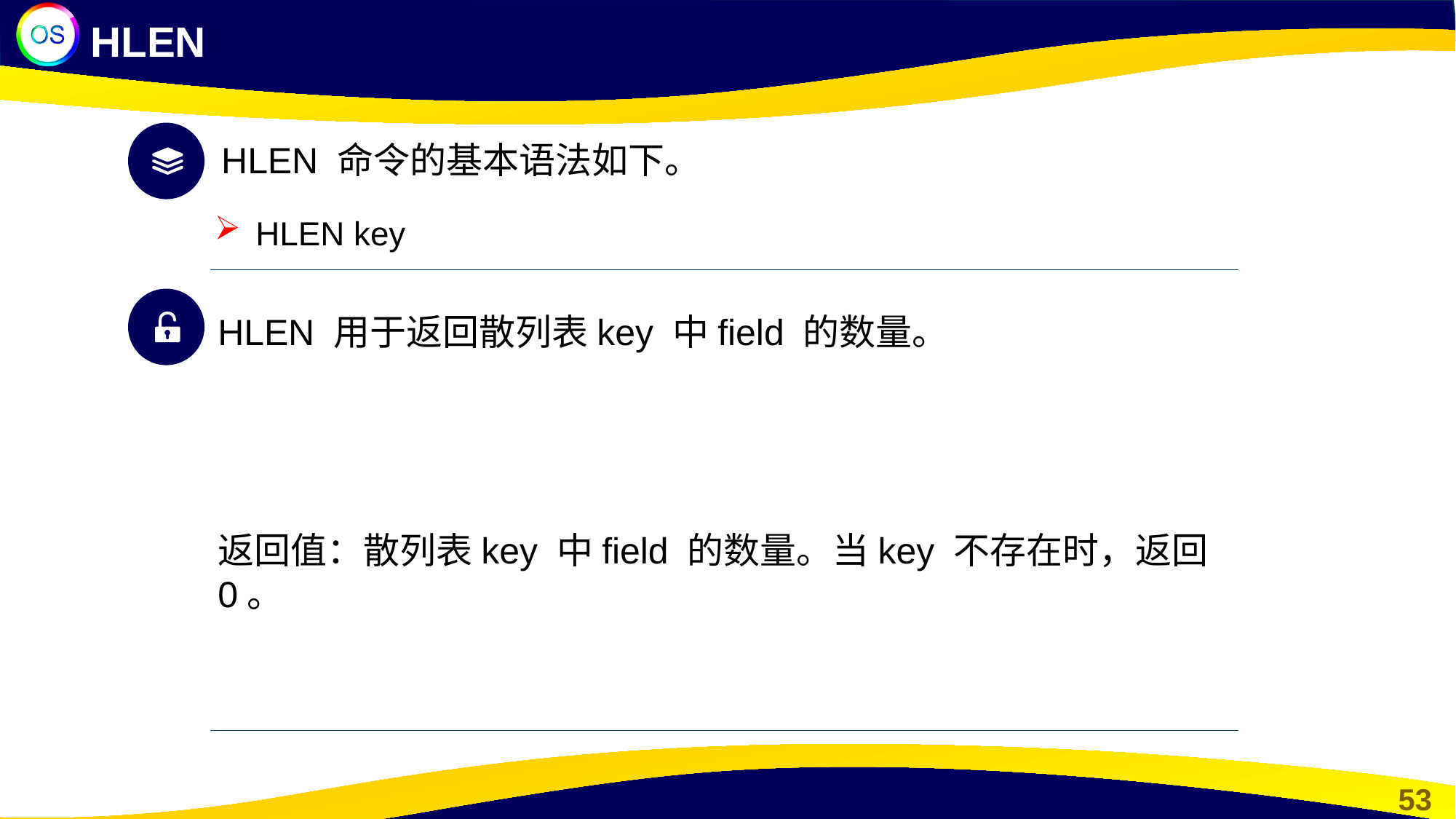

HLEN

HLEN 命令的基本语法如下。

HLEN key

HLEN 用于返回散列表key 中field 的数量。

返回值：散列表key 中field 的数量。当key 不存在时，返回0。